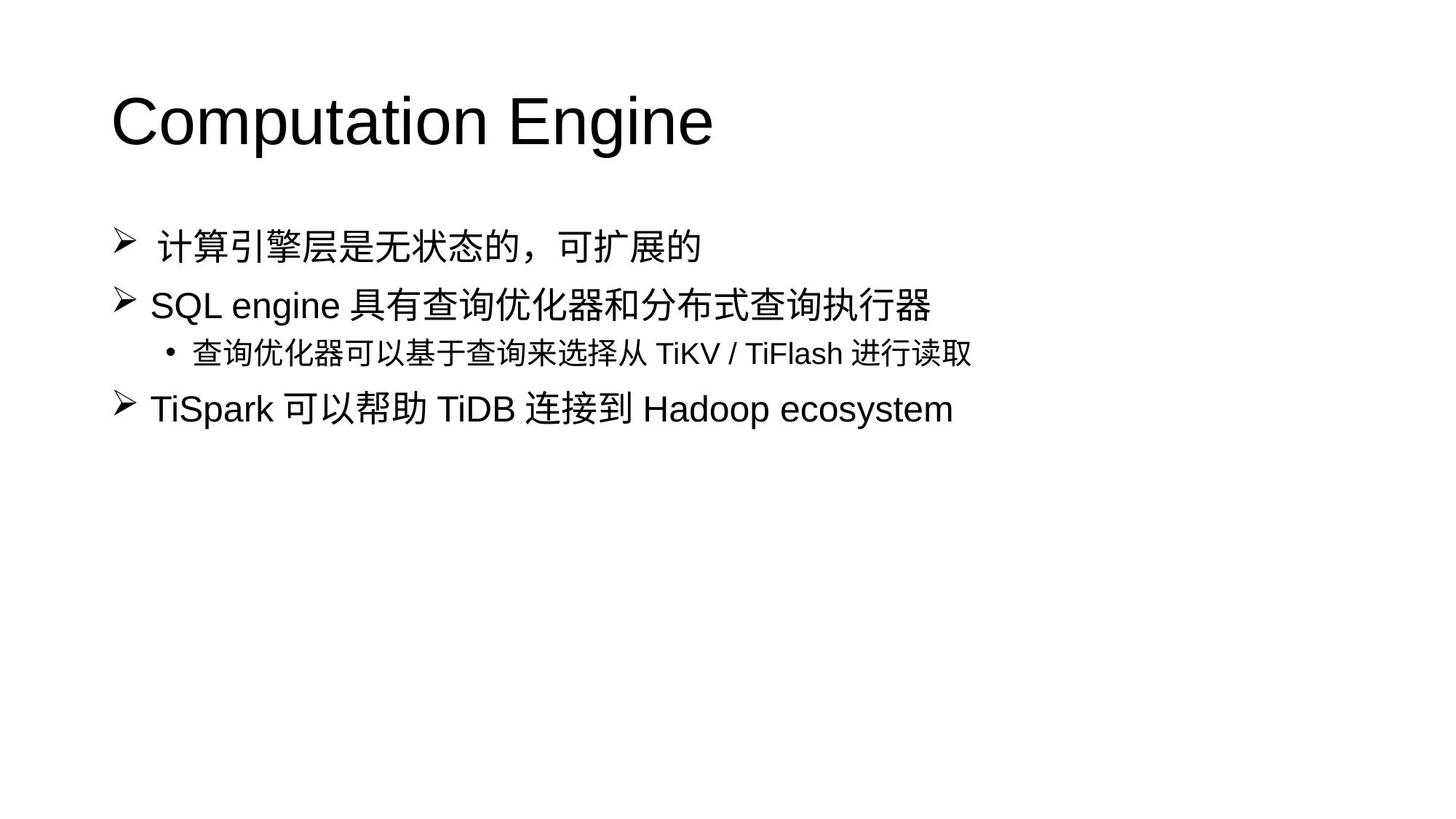

# Computation Engine
 计算引擎层是无状态的，可扩展的
 SQL engine具有查询优化器和分布式查询执行器
查询优化器可以基于查询来选择从TiKV / TiFlash进行读取
 TiSpark可以帮助TiDB连接到Hadoop ecosystem